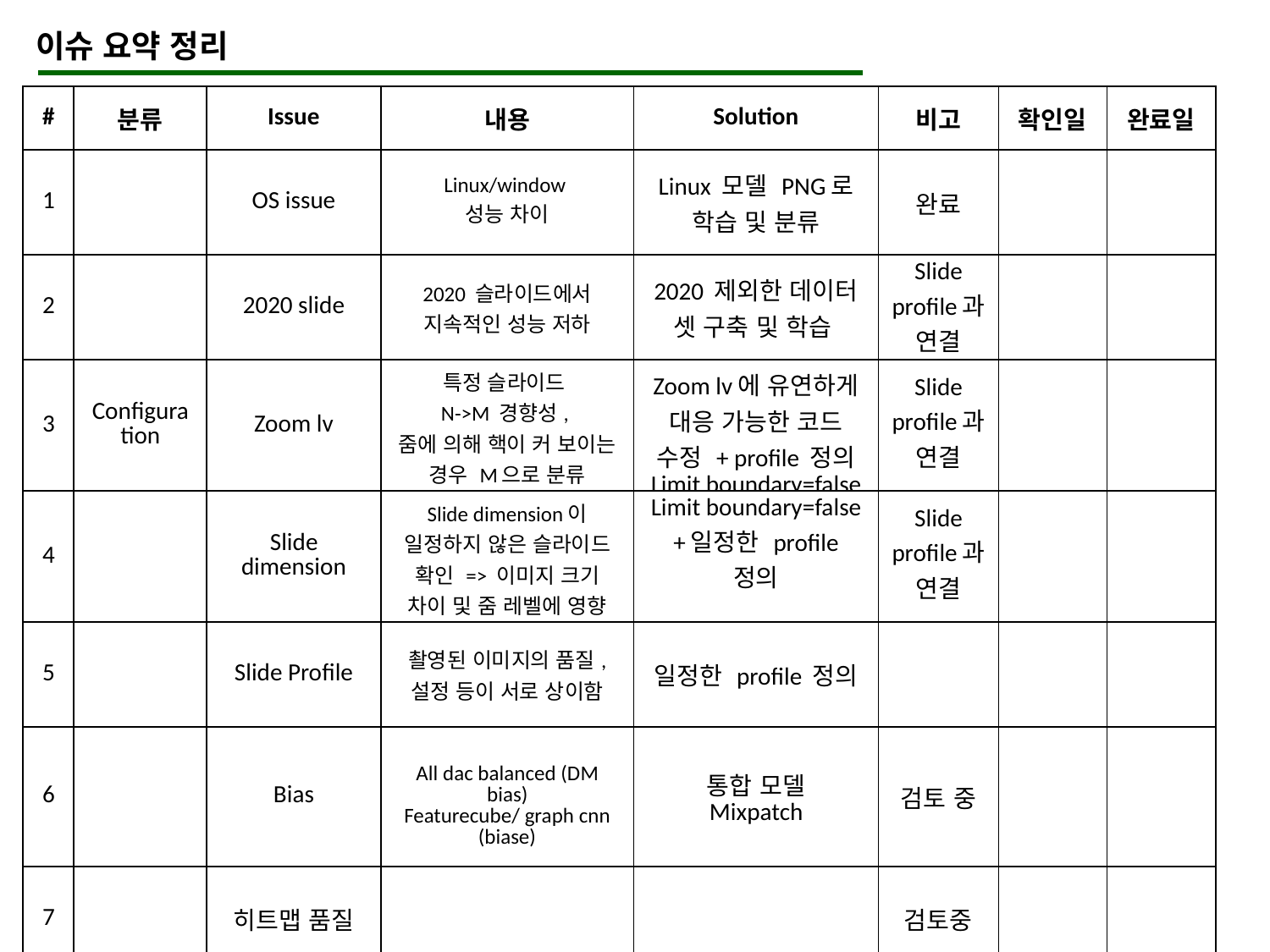

이슈 요약 정리
| # | 분류 | Issue | 내용 | Solution | 비고 | 확인일 | 완료일 |
| --- | --- | --- | --- | --- | --- | --- | --- |
| 1 |  | OS issue | Linux/window 성능 차이 | Linux 모델 PNG로 학습 및 분류 | 완료 |  |  |
| 2 |  | 2020 slide | 2020 슬라이드에서 지속적인 성능 저하 | 2020 제외한 데이터 셋 구축 및 학습 | Slide profile과 연결 |  |  |
| 3 | Configuration | Zoom lv | 특정 슬라이드 N->M 경향성, 줌에 의해 핵이 커 보이는 경우 M으로 분류 | Zoom lv에 유연하게 대응 가능한 코드 수정 + profile 정의 Limit boundary=false | Slide profile과 연결 |  |  |
| 4 |  | Slide dimension | Slide dimension이 일정하지 않은 슬라이드 확인 => 이미지 크기 차이 및 줌 레벨에 영향 | Limit boundary=false +일정한 profile 정의 | Slide profile과 연결 |  |  |
| 5 |  | Slide Profile | 촬영된 이미지의 품질, 설정 등이 서로 상이함 | 일정한 profile 정의 |  |  |  |
| 6 |  | Bias | All dac balanced (DM bias) Featurecube/ graph cnn (biase) | 통합 모델 Mixpatch | 검토 중 |  |  |
| 7 |  | 히트맵 품질 |  |  | 검토중 |  |  |